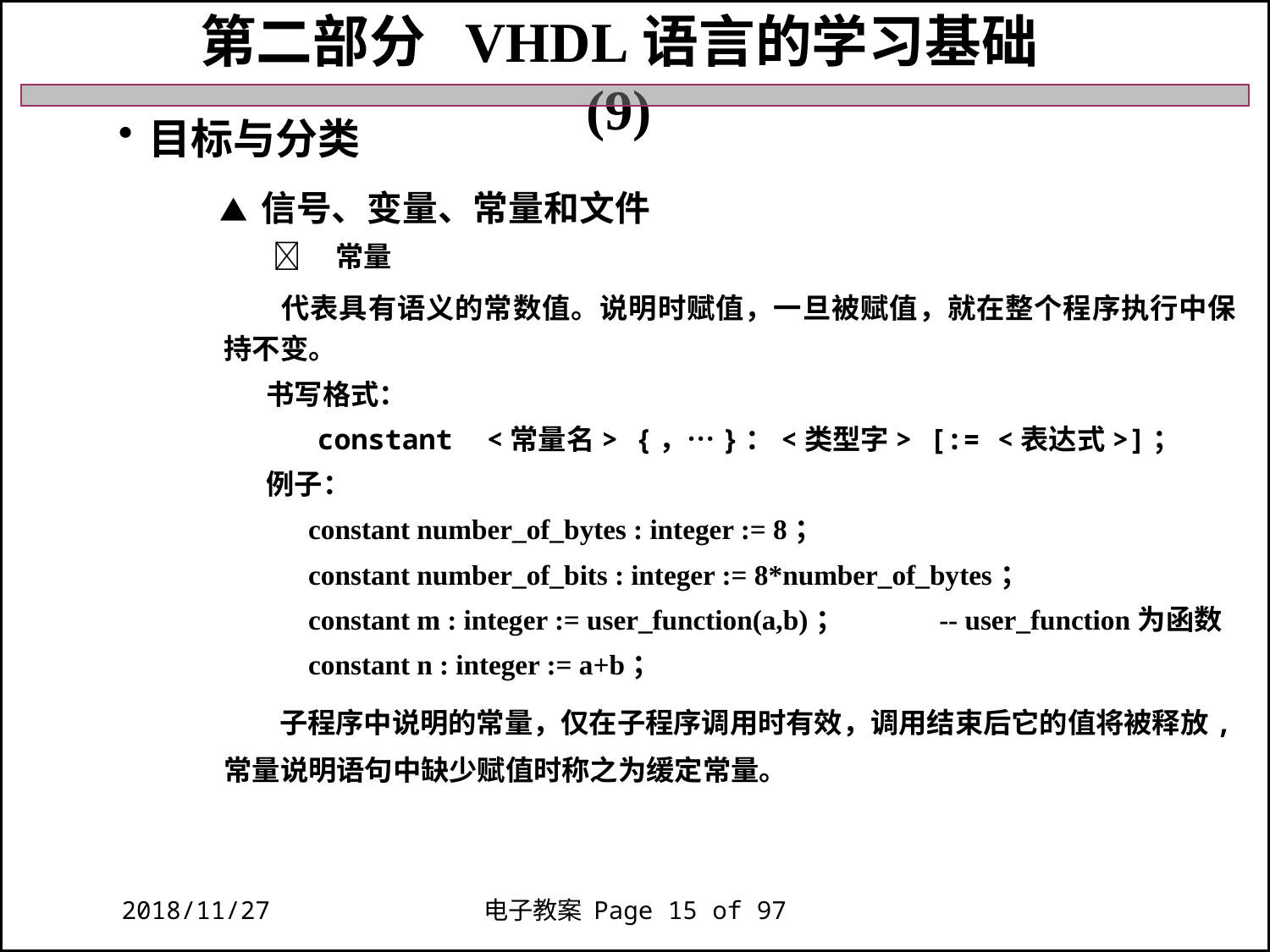

第二部分  VHDL语言的学习基础 (9)

目标与分类
 ▲ 信号、变量、常量和文件
 •　常量
 代表具有语义的常数值。说明时赋值，一旦被赋值，就在整个程序执行中保持不变。
书写格式：
   constant  <常量名> {，…}：<类型字> [:= <表达式>]；
例子：
      constant number_of_bytes : integer := 8；
      constant number_of_bits : integer := 8*number_of_bytes；
      constant m : integer := user_function(a,b)；              -- user_function为函数
      constant n : integer := a+b；
 子程序中说明的常量，仅在子程序调用时有效，调用结束后它的值将被释放,常量说明语句中缺少赋值时称之为缓定常量。

2018/11/27
电子教案 Page 15 of 97